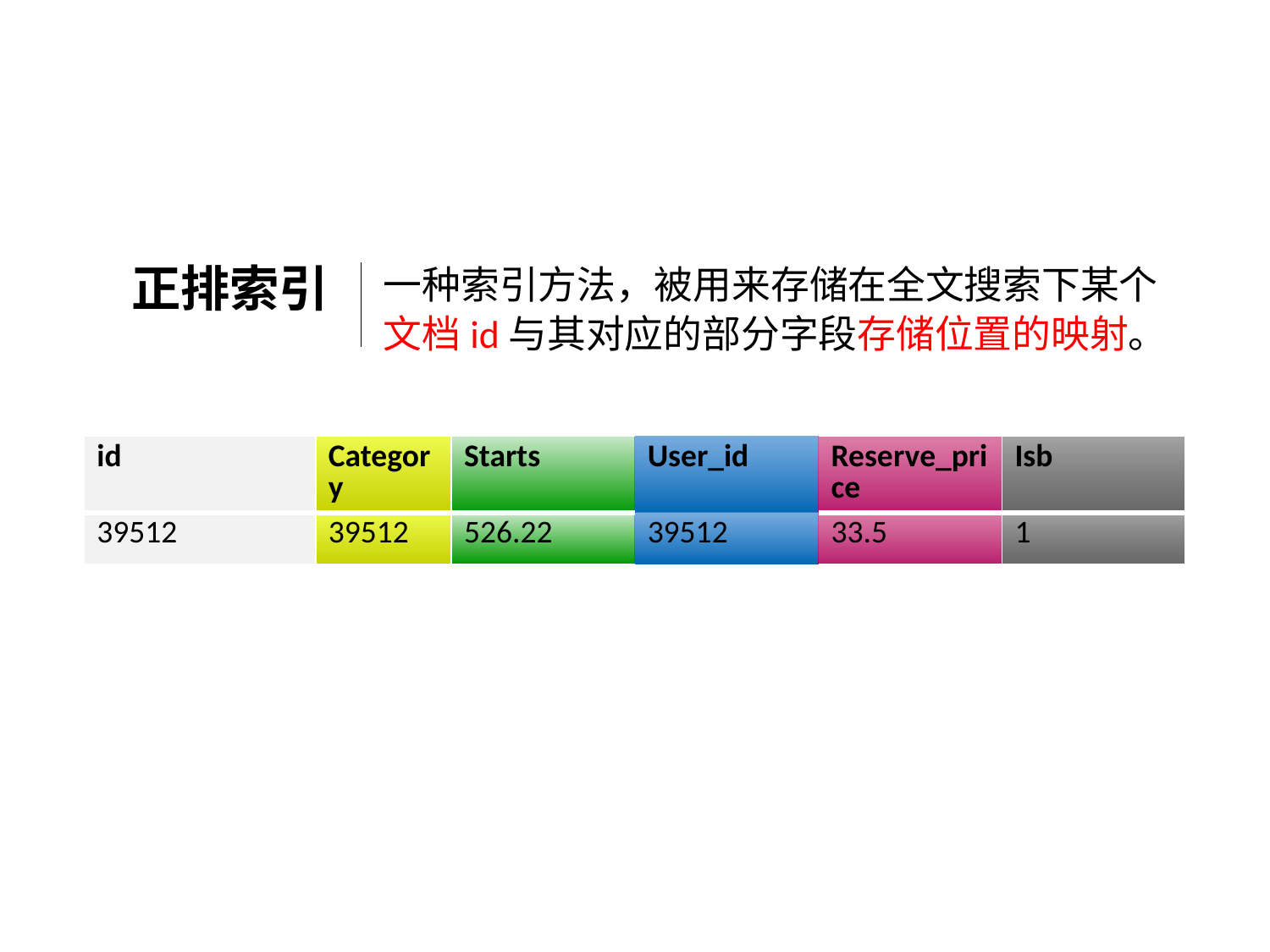

正排索引
一种索引方法，被用来存储在全文搜索下某个文档id与其对应的部分字段存储位置的映射。
| id | Category | Starts | User\_id | Reserve\_price | Isb |
| --- | --- | --- | --- | --- | --- |
| 39512 | 39512 | 526.22 | 39512 | 33.5 | 1 |